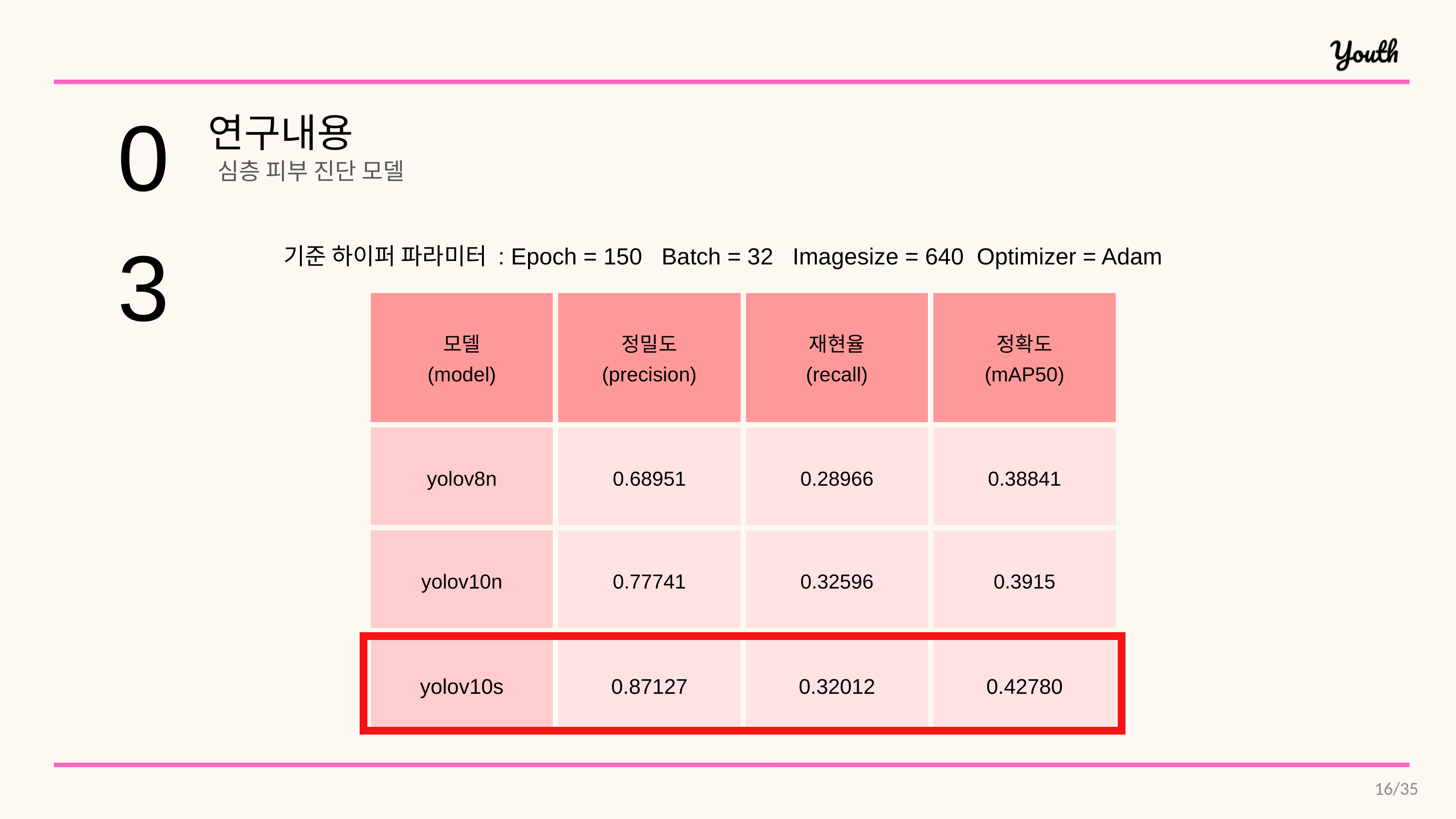

03

연구내용
    심층 피부 진단 모델
기준 하이퍼 파라미터 : Epoch = 150   Batch = 32   Imagesize = 640  Optimizer = Adam
| 모델 (model) | 정밀도 (precision) | 재현율 (recall) | 정확도 (mAP50) |
| --- | --- | --- | --- |
| yolov8n | 0.68951 | 0.28966 | 0.38841 |
| yolov10n | 0.77741 | 0.32596 | 0.3915 |
| yolov10s | 0.87127 | 0.32012 | 0.42780 |

16/35